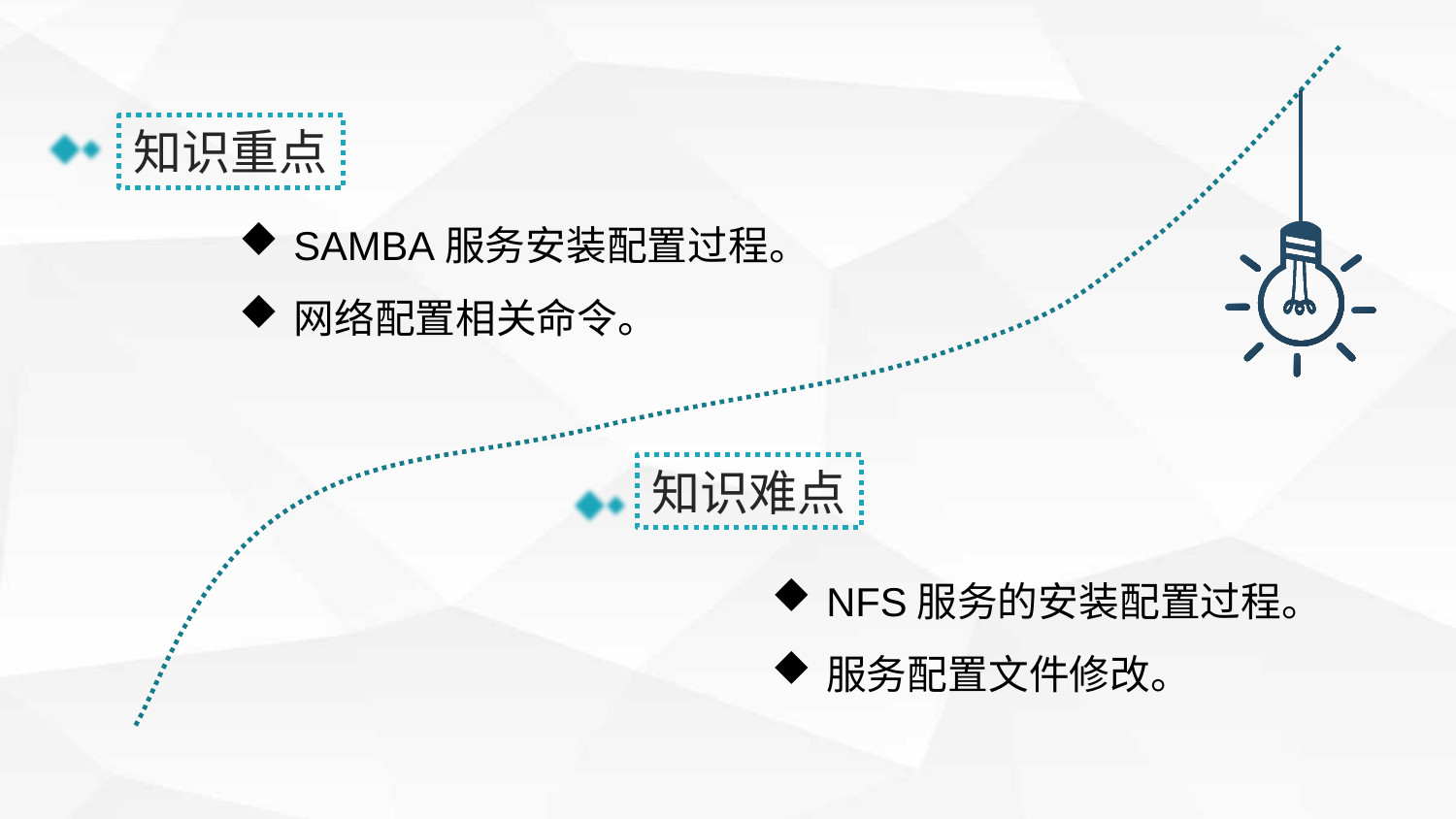

知识重点

SAMBA服务安装配置过程。
网络配置相关命令。
知识难点

NFS服务的安装配置过程。
服务配置文件修改。